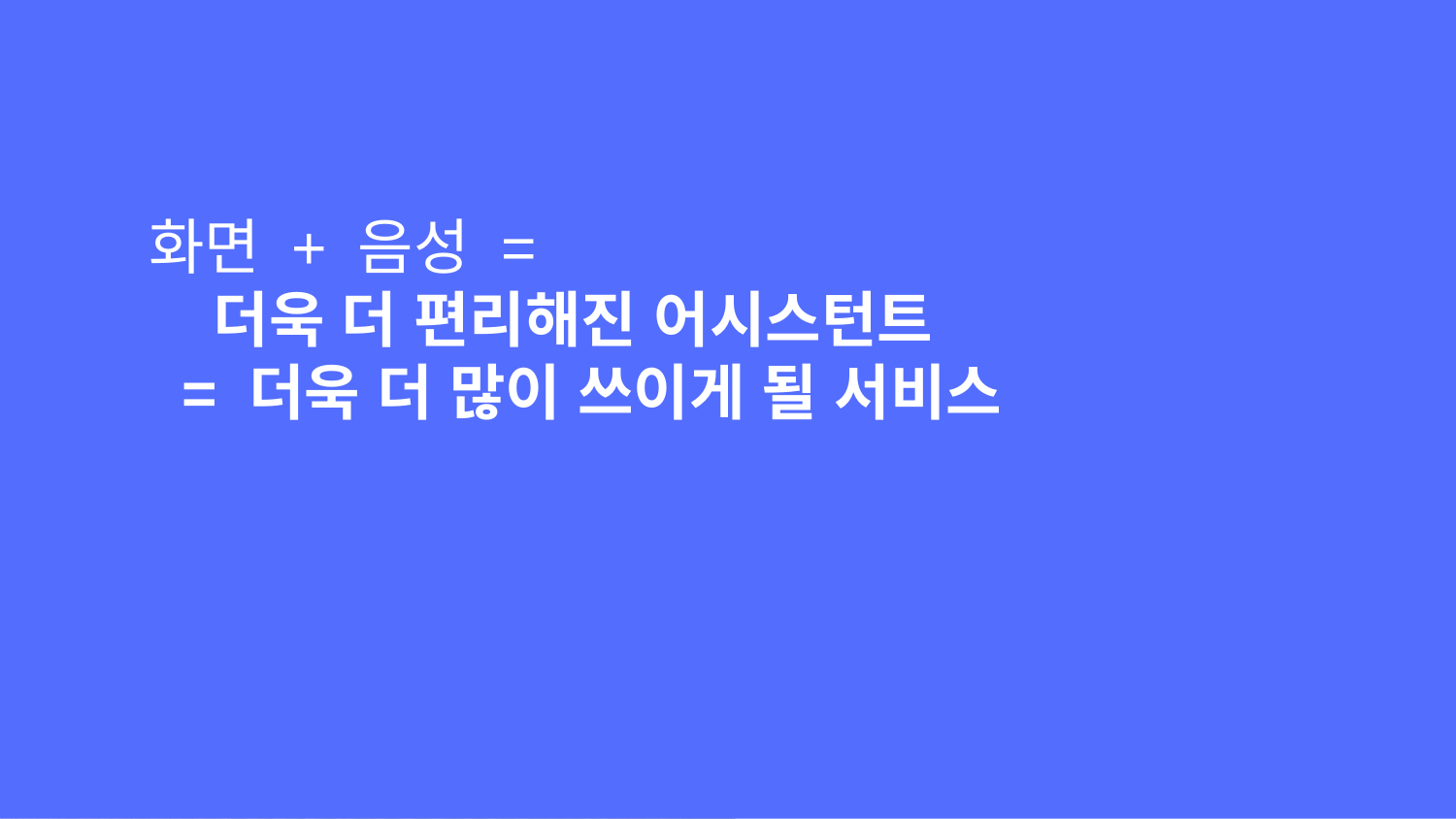

화면 + 음성 =
   더욱 더 편리해진 어시스턴트
  = 더욱 더 많이 쓰이게 될 서비스
Subhead